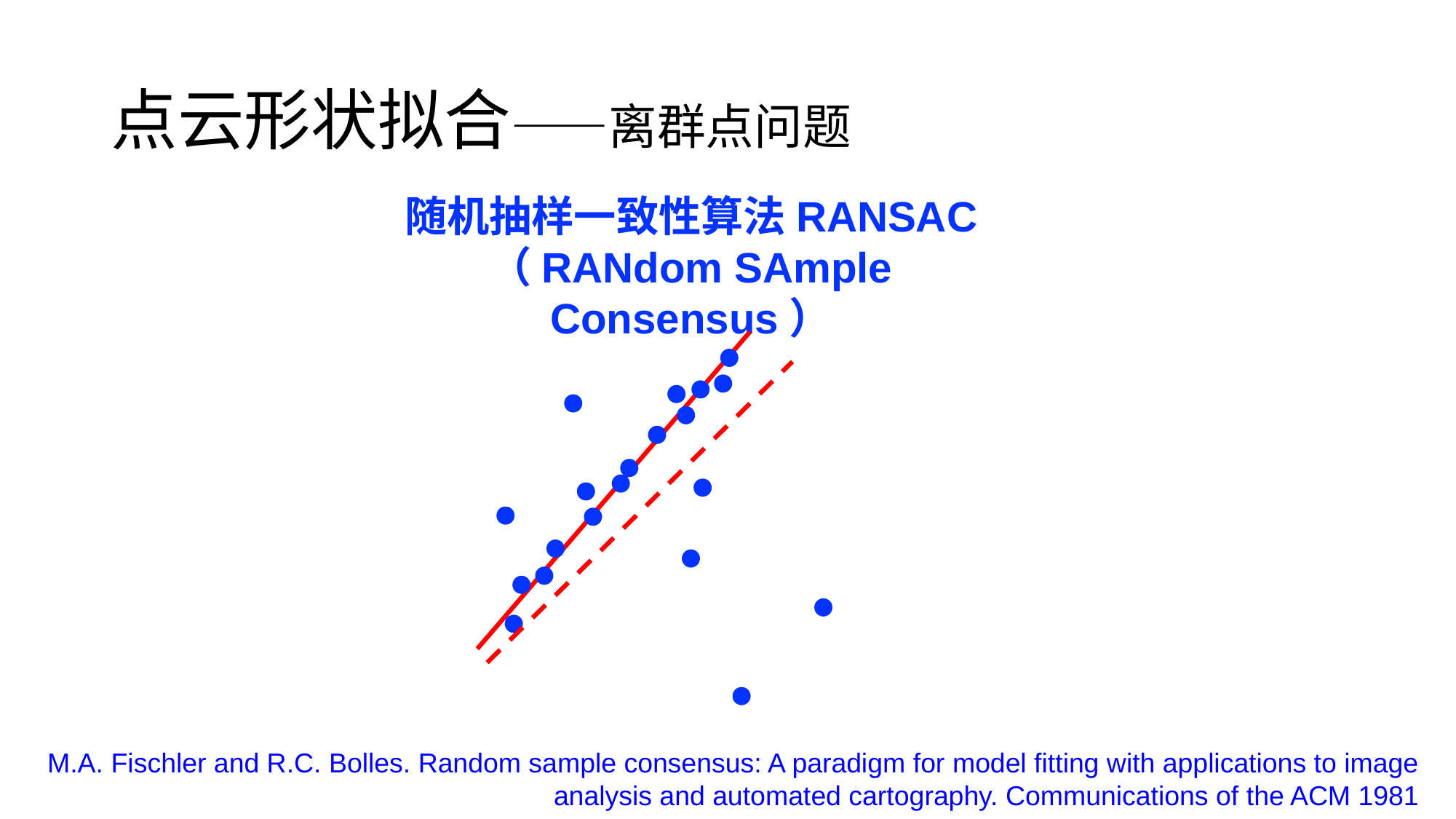

# 点云形状拟合——离群点问题
随机抽样一致性算法RANSAC
（RANdom SAmple Consensus）

M.A. Fischler and R.C. Bolles. Random sample consensus: A paradigm for model fitting with applications to image analysis and automated cartography. Communications of the ACM 1981